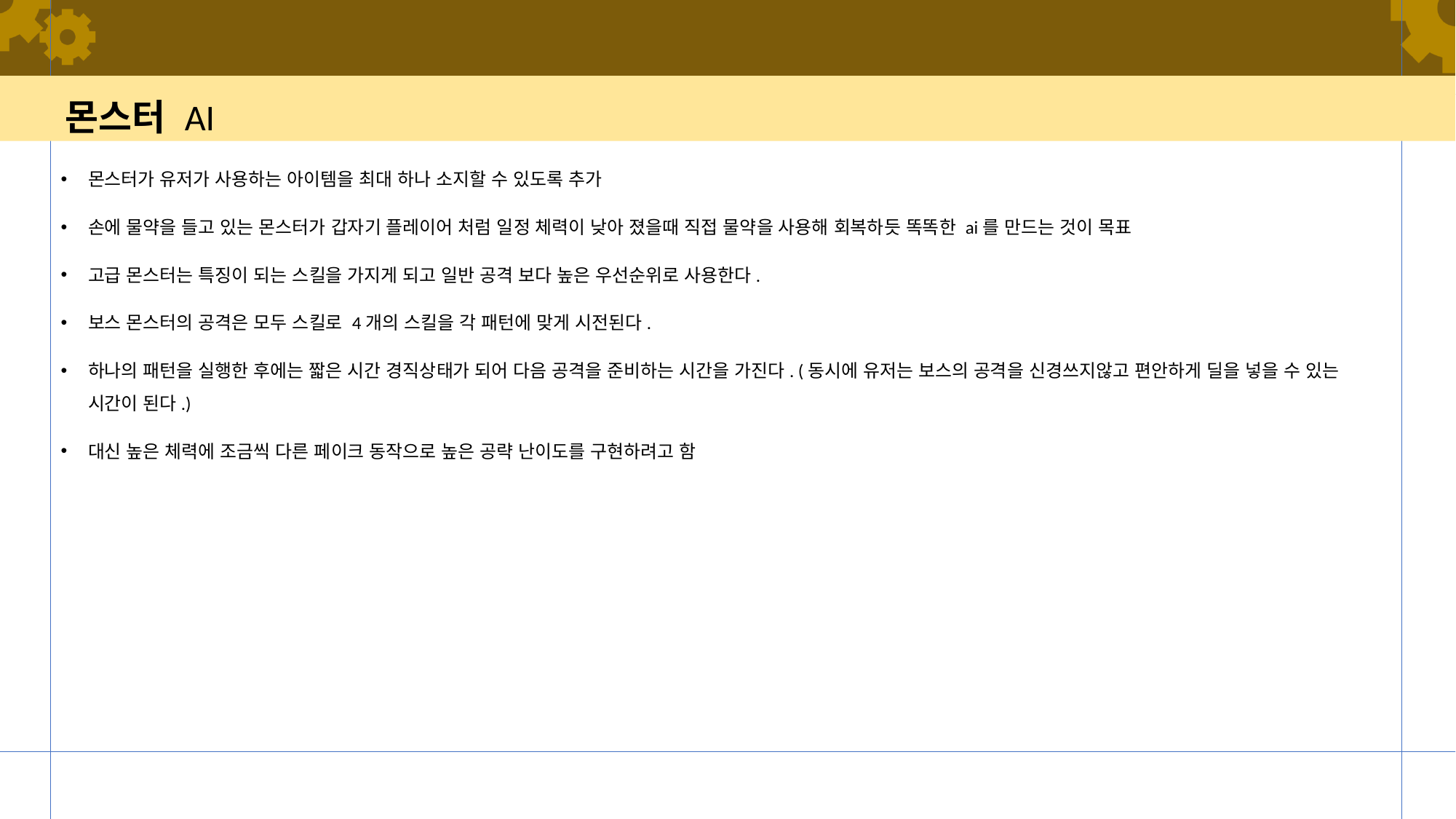

# 몬스터 AI
몬스터가 유저가 사용하는 아이템을 최대 하나 소지할 수 있도록 추가
손에 물약을 들고 있는 몬스터가 갑자기 플레이어 처럼 일정 체력이 낮아 졌을때 직접 물약을 사용해 회복하듯 똑똑한 ai를 만드는 것이 목표
고급 몬스터는 특징이 되는 스킬을 가지게 되고 일반 공격 보다 높은 우선순위로 사용한다.
보스 몬스터의 공격은 모두 스킬로 4개의 스킬을 각 패턴에 맞게 시전된다.
하나의 패턴을 실행한 후에는 짧은 시간 경직상태가 되어 다음 공격을 준비하는 시간을 가진다. (동시에 유저는 보스의 공격을 신경쓰지않고 편안하게 딜을 넣을 수 있는 시간이 된다.)
대신 높은 체력에 조금씩 다른 페이크 동작으로 높은 공략 난이도를 구현하려고 함